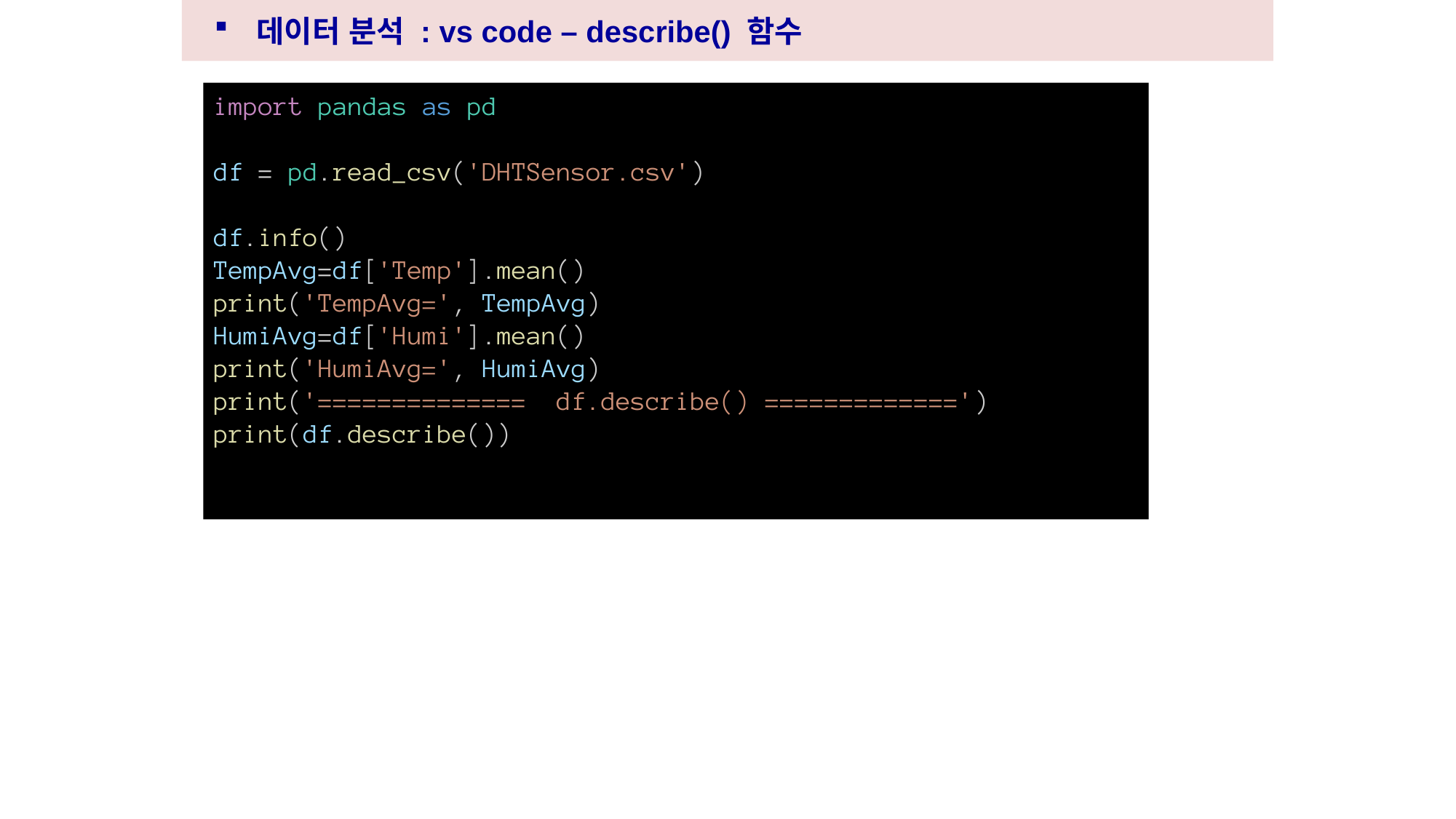

데이터 분석 : vs code – describe() 함수

import pandas as pd
df = pd.read_csv('DHTSensor.csv')
df.info()
TempAvg=df['Temp'].mean()
print('TempAvg=', TempAvg)
HumiAvg=df['Humi'].mean()
print('HumiAvg=', HumiAvg)
print('==============  df.describe() =============')
print(df.describe())